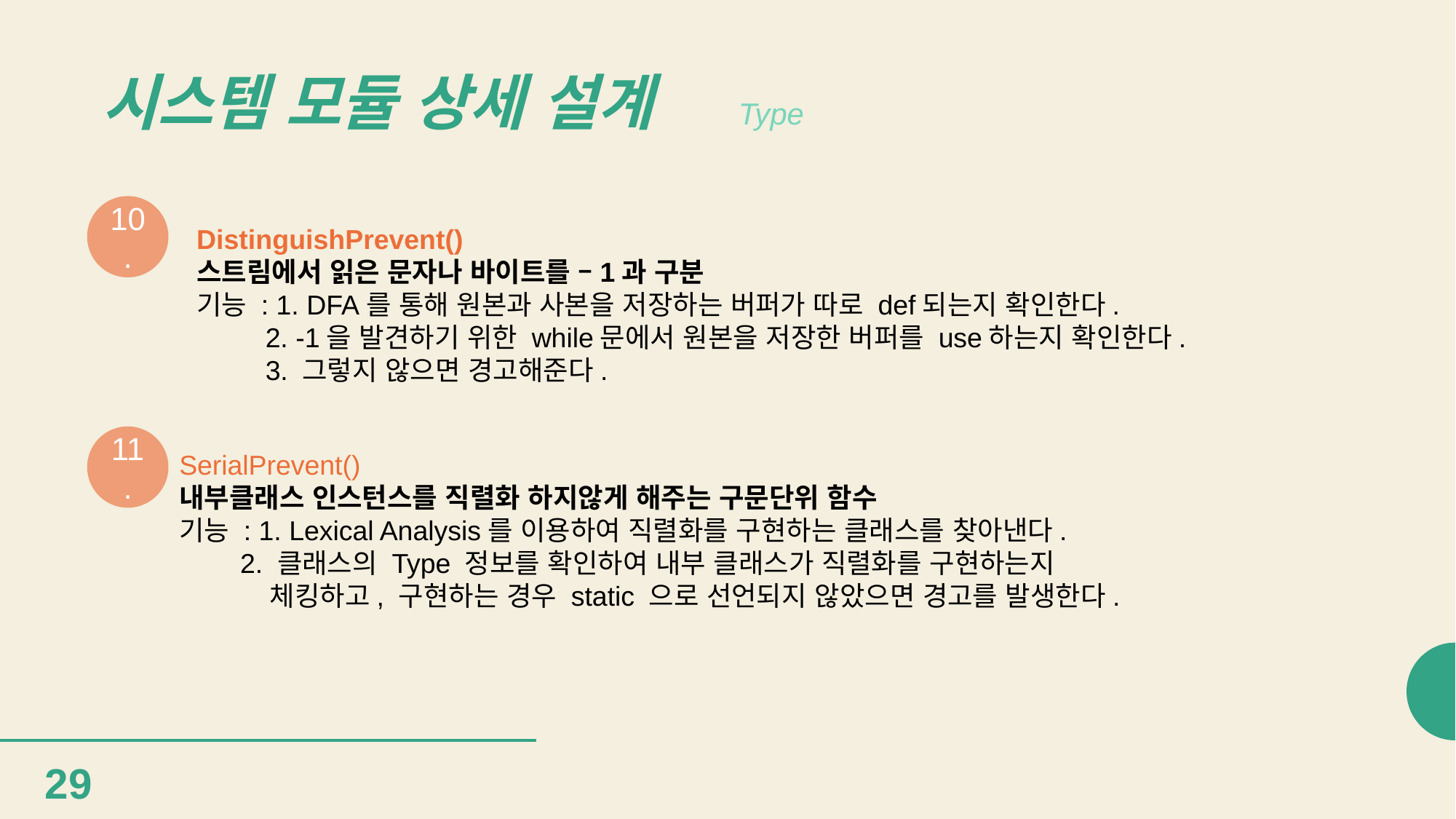

# 시스템 모듈 상세 설계
Type
10.
DistinguishPrevent()
스트림에서 읽은 문자나 바이트를 –1과 구분
기능 : 1. DFA를 통해 원본과 사본을 저장하는 버퍼가 따로 def되는지 확인한다.
         2. -1을 발견하기 위한 while문에서 원본을 저장한 버퍼를 use하는지 확인한다.
         3. 그렇지 않으면 경고해준다.
11.
SerialPrevent()
내부클래스 인스턴스를 직렬화 하지않게 해주는 구문단위 함수
기능 : 1. Lexical Analysis를 이용하여 직렬화를 구현하는 클래스를 찾아낸다.
        2. 클래스의 Type 정보를 확인하여 내부 클래스가 직렬화를 구현하는지
           체킹하고, 구현하는 경우 static 으로 선언되지 않았으면 경고를 발생한다.

29